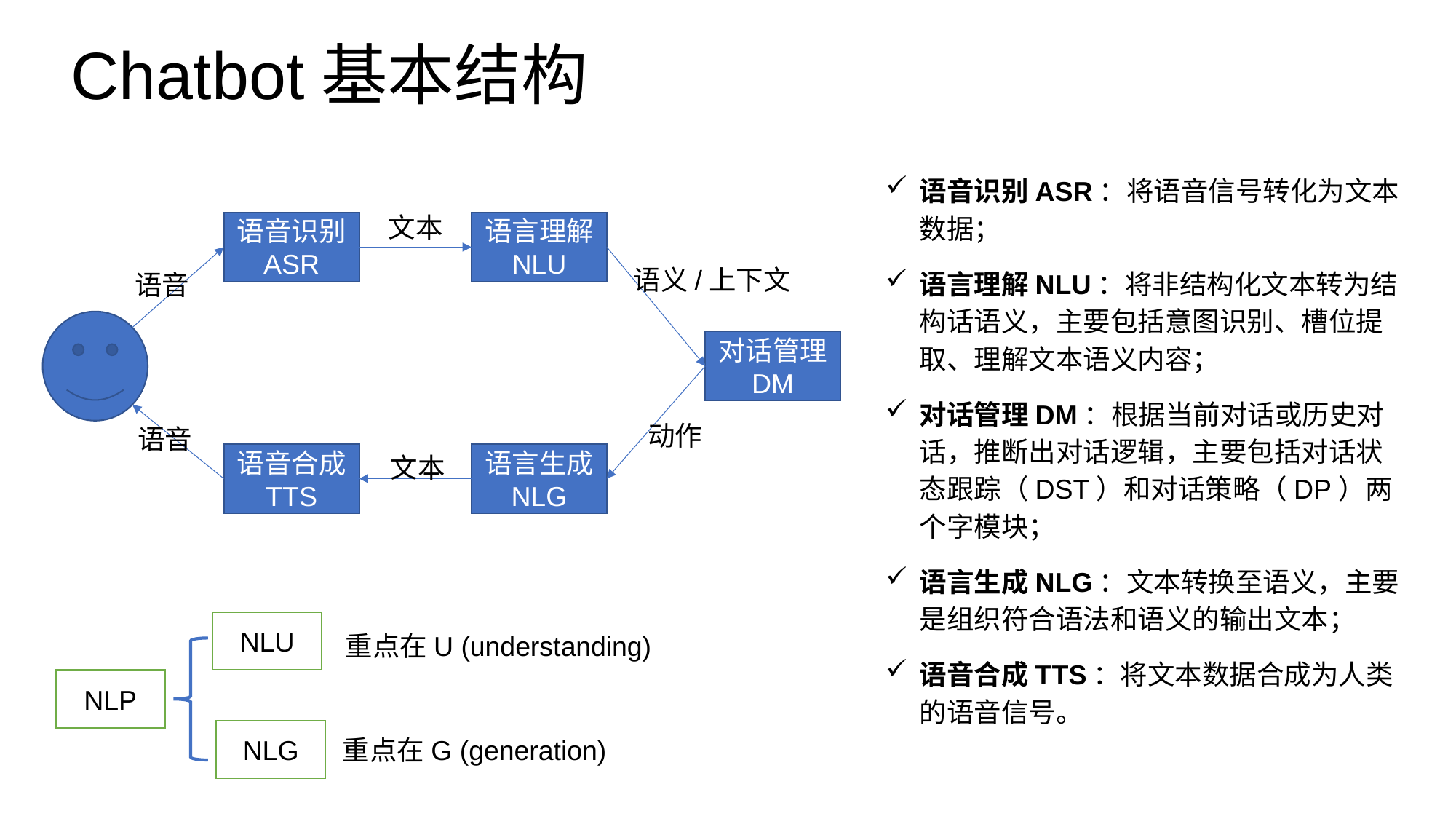

# Chatbot基本结构
语音识别ASR：将语音信号转化为文本数据；
语言理解NLU：将非结构化文本转为结构话语义，主要包括意图识别、槽位提取、理解文本语义内容；
对话管理DM：根据当前对话或历史对话，推断出对话逻辑，主要包括对话状态跟踪（DST）和对话策略（DP）两个字模块；
语言生成NLG：文本转换至语义，主要是组织符合语法和语义的输出文本；
语音合成TTS：将文本数据合成为人类的语音信号。
文本
语言理解
NLU
语音识别
ASR
语义/上下文
语音

对话管理
DM
动作
语音
语音合成
TTS
语言生成
NLG
文本
NLU
重点在U (understanding)

NLP
NLG
重点在G (generation)